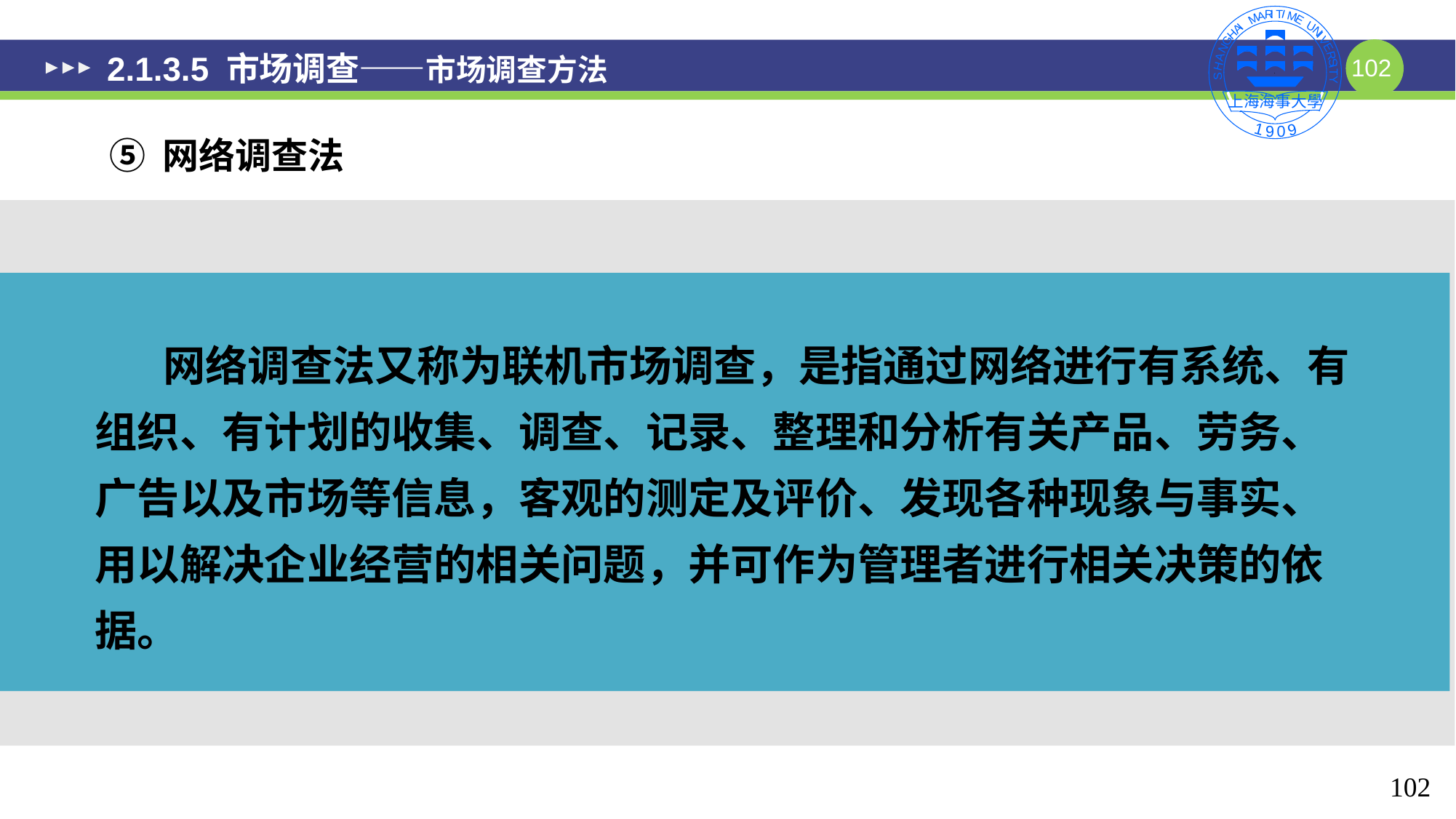

# 2.1.3.5 市场调查——市场调查方法
⑤ 网络调查法

      网络调查法又称为联机市场调查，是指通过网络进行有系统、有组织、有计划的收集、调查、记录、整理和分析有关产品、劳务、广告以及市场等信息，客观的测定及评价、发现各种现象与事实、用以解决企业经营的相关问题，并可作为管理者进行相关决策的依据。
102
102